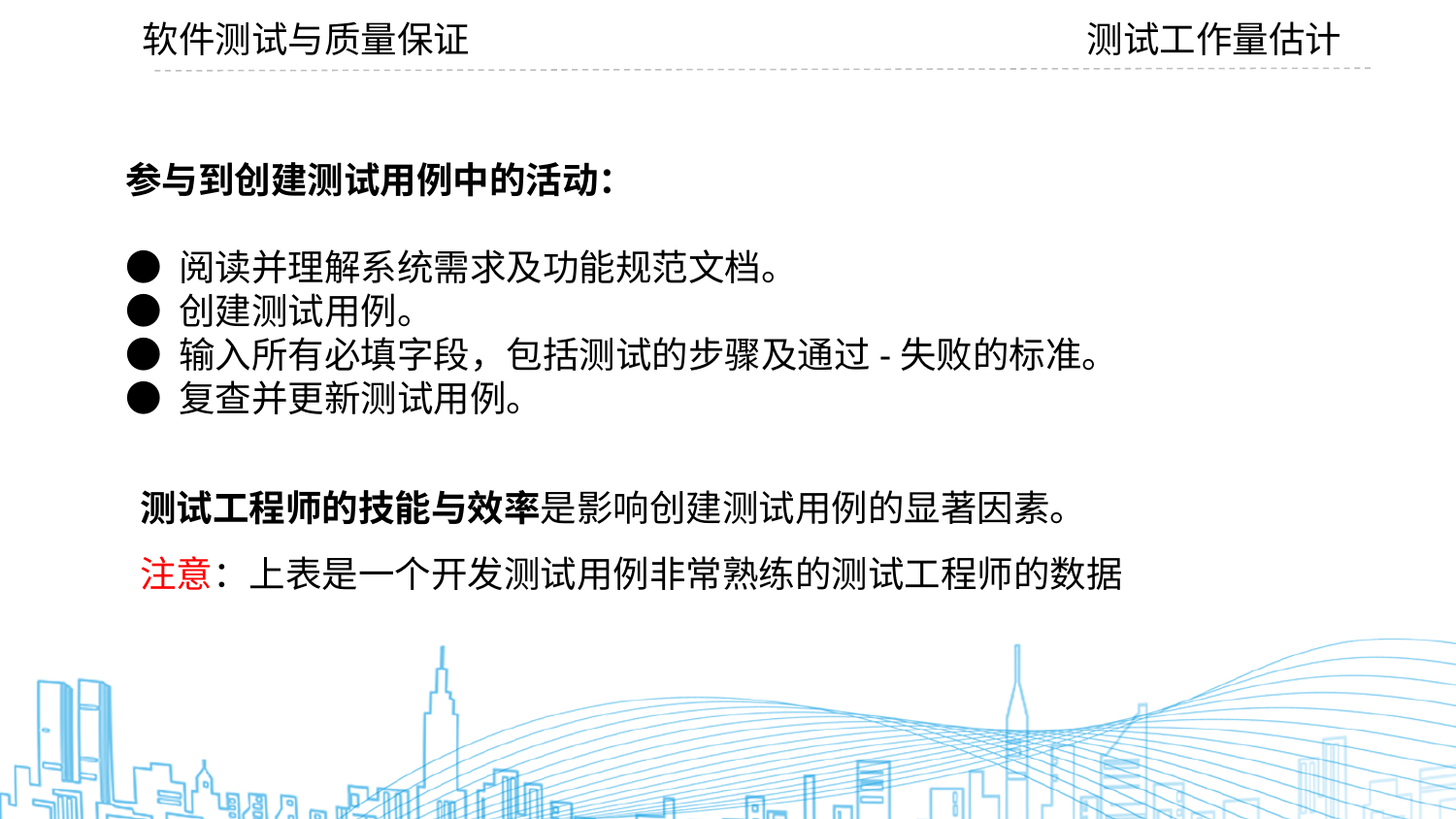

软件测试与质量保证
测试工作量估计
参与到创建测试用例中的活动：

● 阅读并理解系统需求及功能规范文档。
● 创建测试用例。
● 输入所有必填字段，包括测试的步骤及通过-失败的标准。
● 复查并更新测试用例。

测试工程师的技能与效率是影响创建测试用例的显著因素。
注意：上表是一个开发测试用例非常熟练的测试工程师的数据